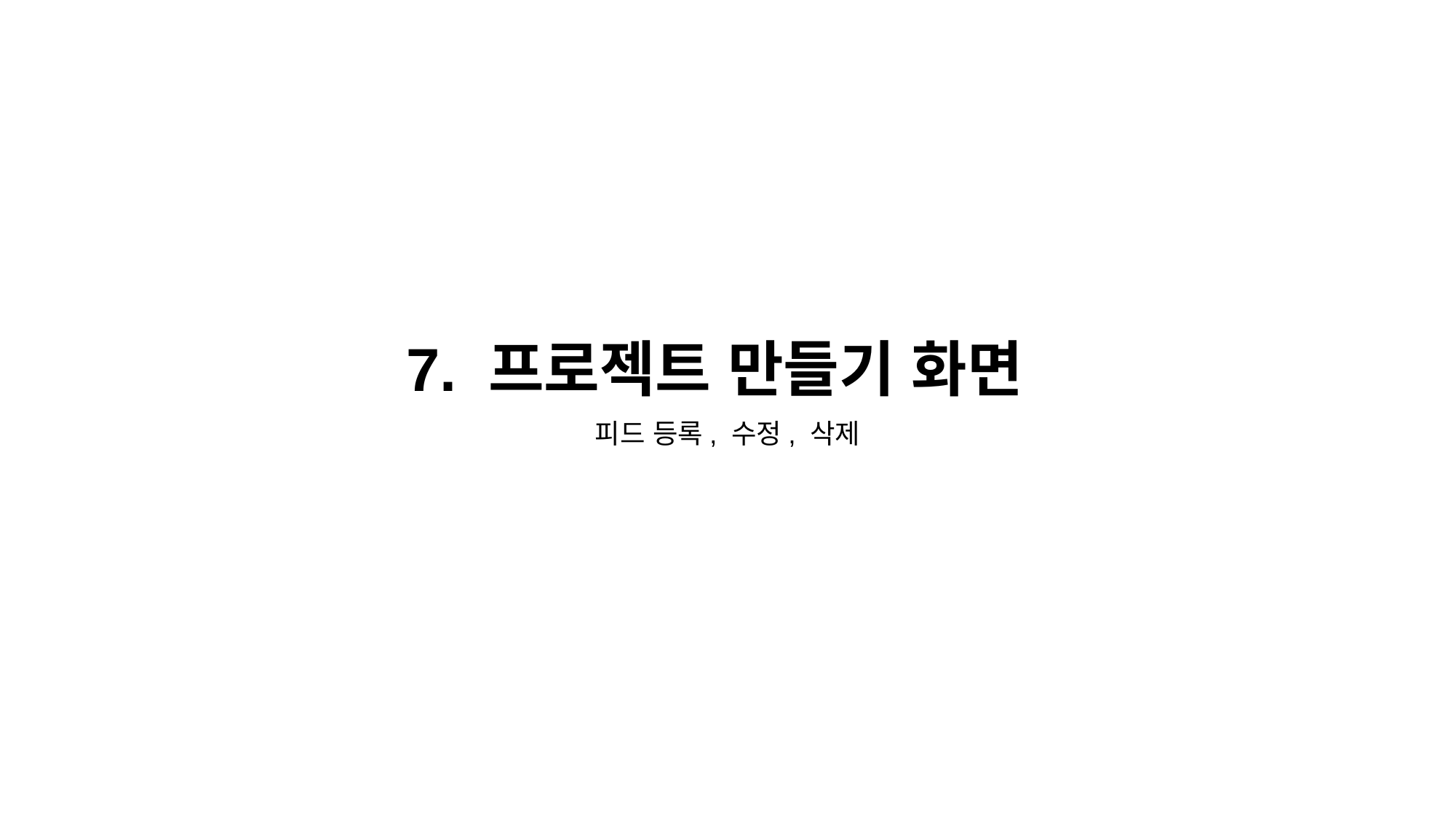

7. 프로젝트 만들기 화면
피드 등록, 수정, 삭제